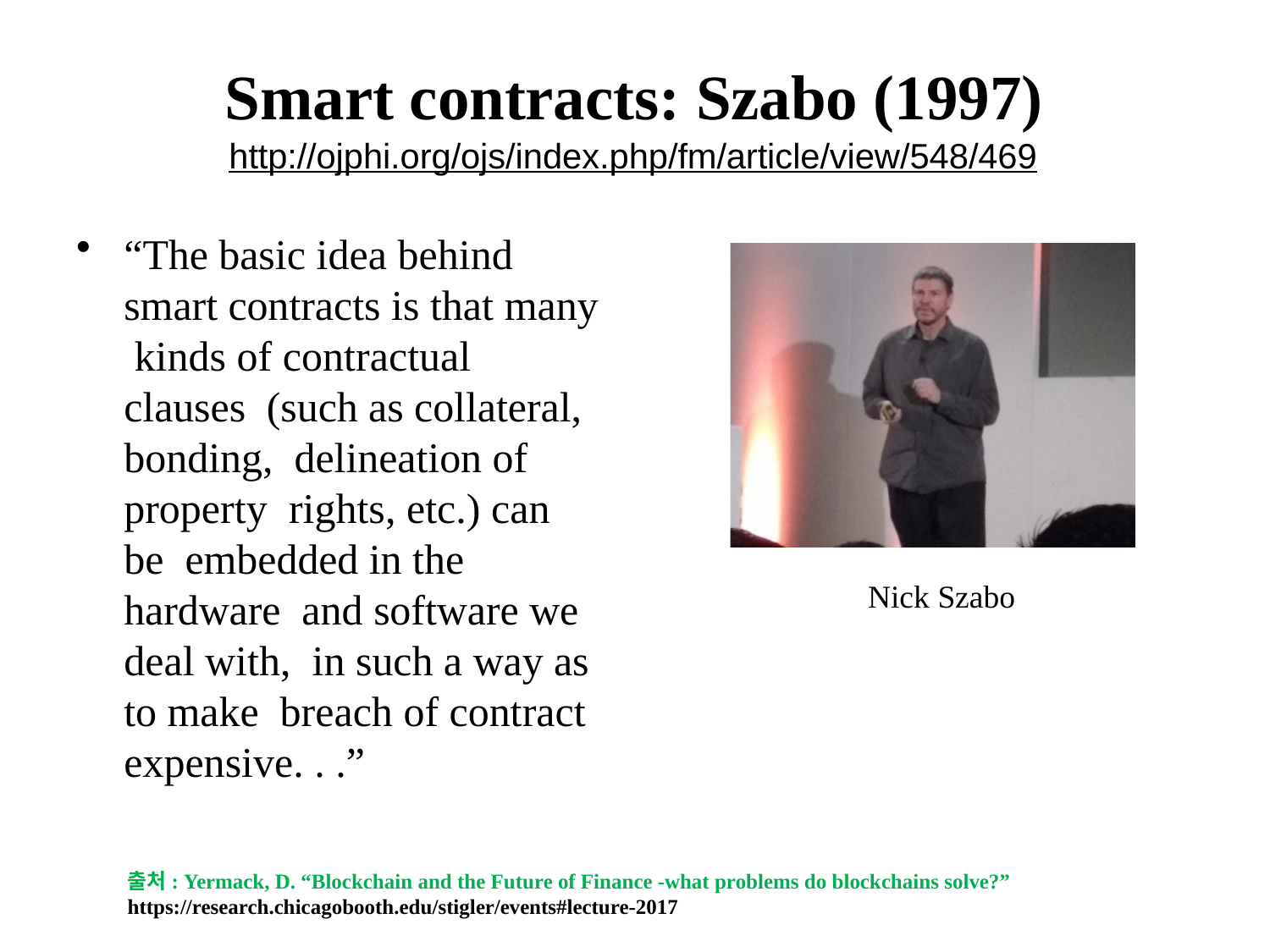

# Smart contracts: Szabo (1997)
http://ojphi.org/ojs/index.php/fm/article/view/548/469
“The basic idea behind  smart contracts is that many  kinds of contractual clauses  (such as collateral, bonding,  delineation of property  rights, etc.) can be  embedded in the hardware  and software we deal with,  in such a way as to make  breach of contract  expensive. . .”

Nick Szabo
출처: Yermack, D. “Blockchain and the Future of Finance -what problems do blockchains solve?” https://research.chicagobooth.edu/stigler/events#lecture-2017